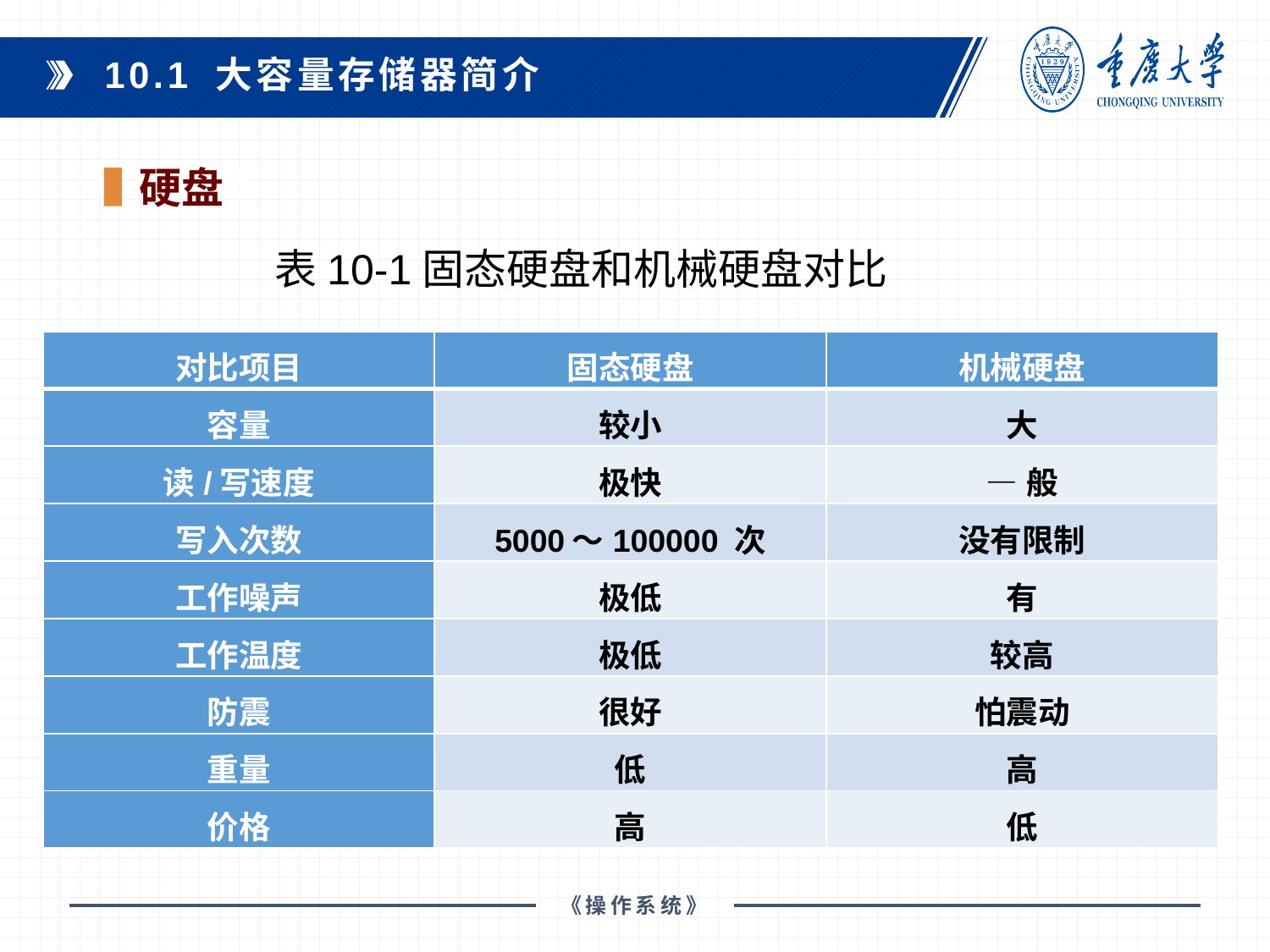

10.1 大容量存储器简介
硬盘
课程教材：

表10-1固态硬盘和机械硬盘对比

| 对比项目 | 固态硬盘 | 机械硬盘 |
| --- | --- | --- |
| 容量 | 较小 | 大 |
| 读/写速度 | 极快 | —般 |
| 写入次数 | 5000〜100000 次 | 没有限制 |
| 工作噪声 | 极低 | 有 |
| 工作温度 | 极低 | 较高 |
| 防震 | 很好 | 怕震动 |
| 重量 | 低 | 高 |
| 价格 | 高 | 低 |